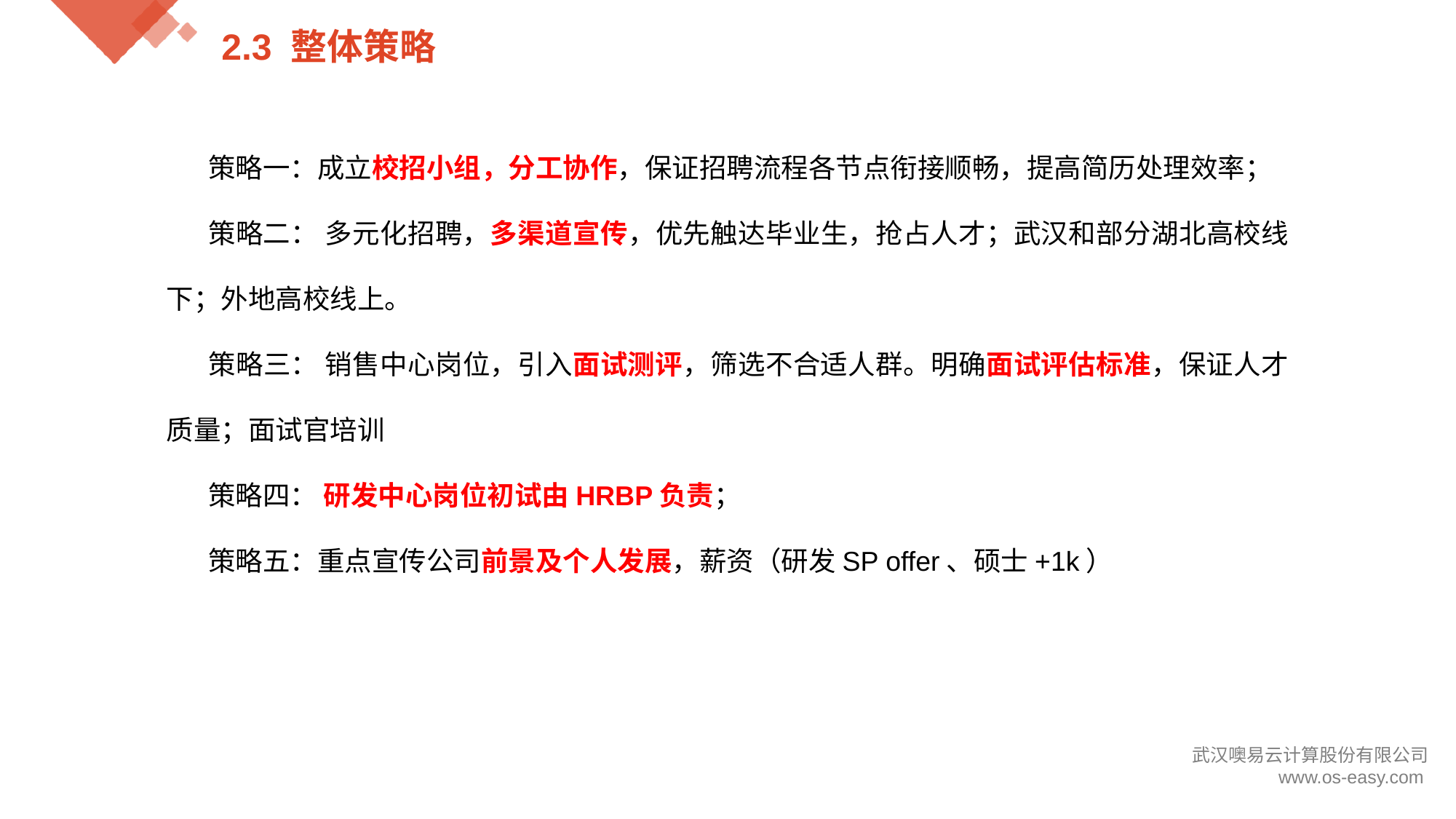

2.3 整体策略
策略一：成立校招小组，分工协作，保证招聘流程各节点衔接顺畅，提高简历处理效率；
策略二： 多元化招聘，多渠道宣传，优先触达毕业生，抢占人才；武汉和部分湖北高校线下；外地高校线上。
策略三： 销售中心岗位，引入面试测评，筛选不合适人群。明确面试评估标准，保证人才质量；面试官培训
策略四： 研发中心岗位初试由HRBP负责；
策略五：重点宣传公司前景及个人发展，薪资（研发SP offer、硕士+1k）